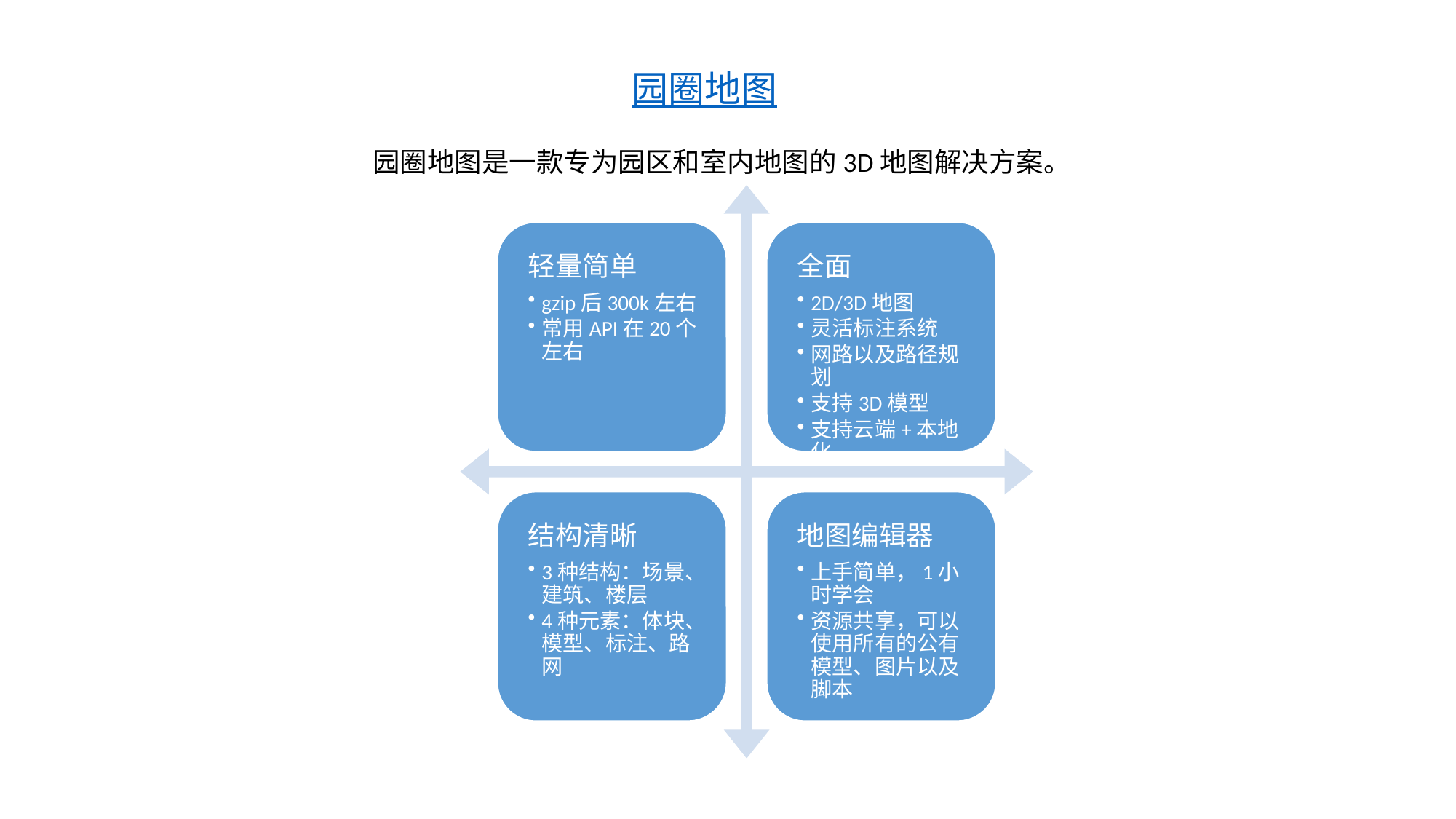

园圈地图
园圈地图是一款专为园区和室内地图的3D地图解决方案。
轻量简单
gzip后300k左右
常用API在20个左右
全面
2D/3D地图
灵活标注系统
网路以及路径规划
支持3D模型
支持云端+本地化
结构清晰
3种结构：场景、建筑、楼层
4种元素：体块、模型、标注、路网
地图编辑器
上手简单，1小时学会
资源共享，可以使用所有的公有模型、图片以及脚本